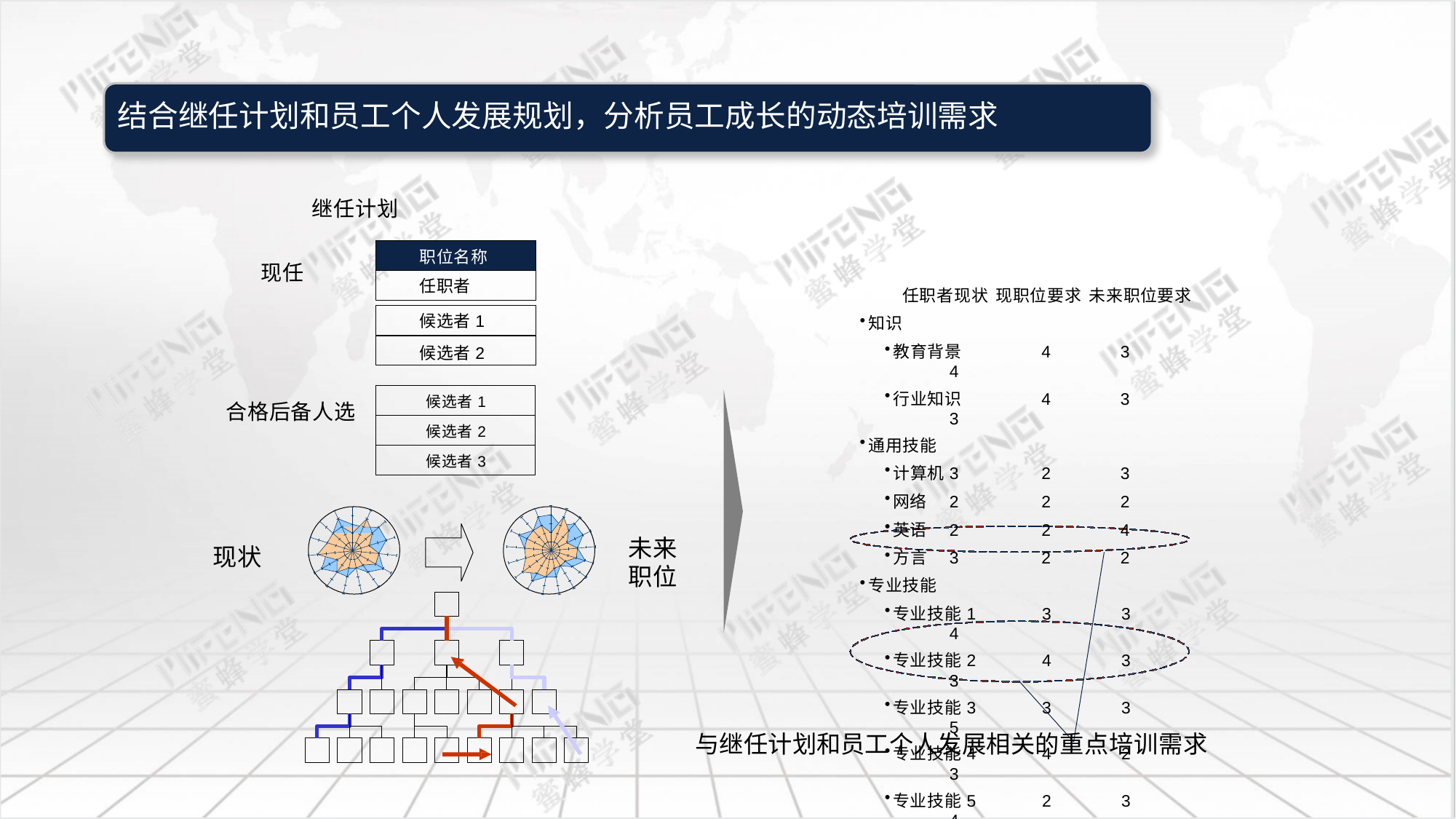

|  |  |  |  |  |
| --- | --- | --- | --- | --- |
|  |  |  |  | 任职者现状 现职位要求 未来职位要求 知识 教育背景 4 3 4 行业知识 4 3 3 通用技能 计算机 3 2 3 网络 2 2 2 英语 2 2 4 方言 3 2 2 专业技能 专业技能1 3 3 4 专业技能2 4 3 3 专业技能3 3 3 5 专业技能4 4 2 3 专业技能5 2 3 4 专业技能6 3 3 4 …… |
继任计划

职位名称
现任
任职者

候选者1
候选者2
| 候选者1 |
| --- |
| 候选者2 |
| 候选者3 |

合格后备人选

未来职位
现状

与继任计划和员工个人发展相关的重点培训需求